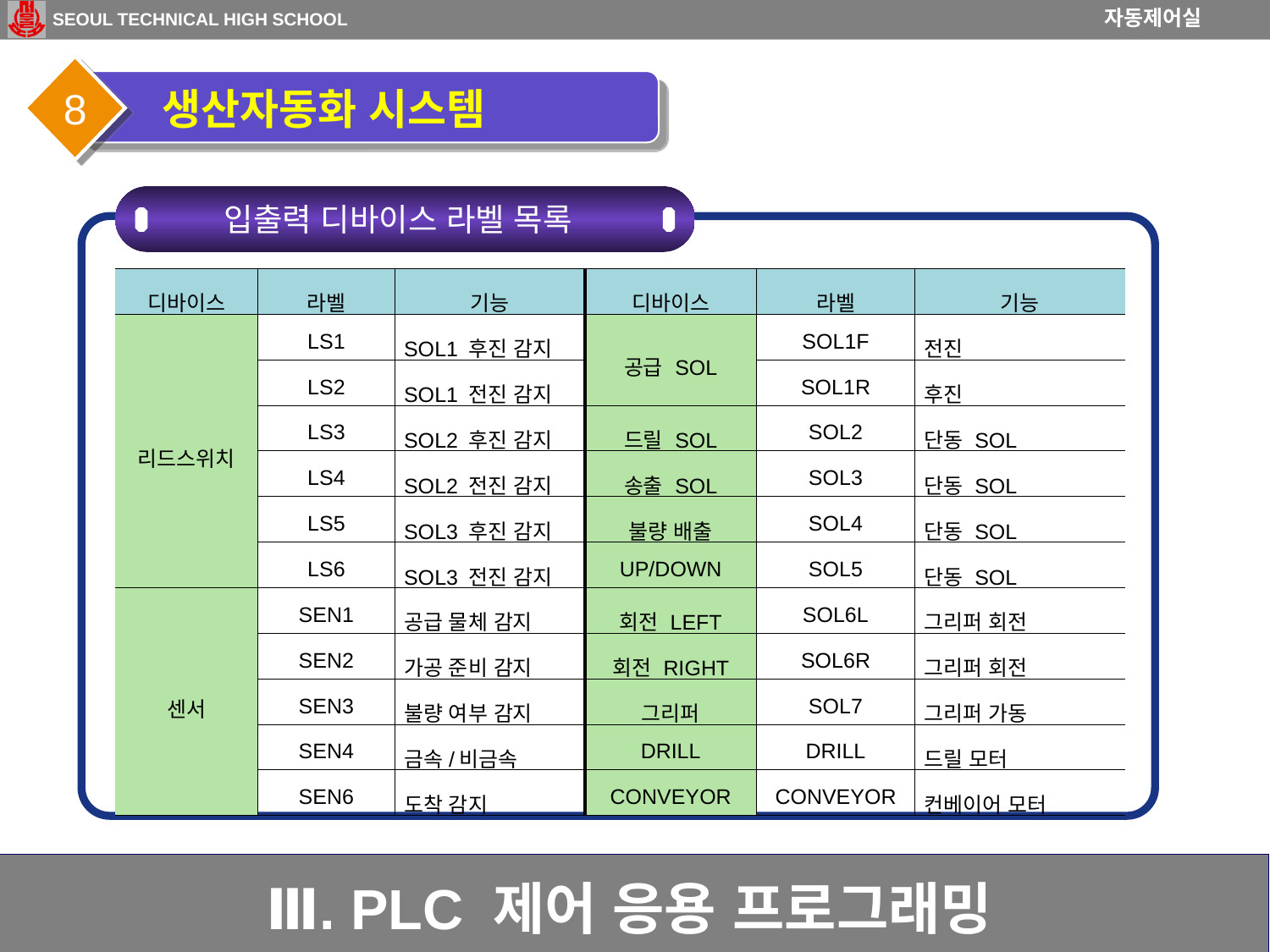

8

   생산자동화 시스템

입출력 디바이스 라벨 목록

| 디바이스 | 라벨 | 기능 | 디바이스 | 라벨 | 기능 |
| --- | --- | --- | --- | --- | --- |
| 리드스위치 | LS1 | SOL1 후진 감지 | 공급 SOL | SOL1F | 전진 |
|  | LS2 | SOL1 전진 감지 |  | SOL1R | 후진 |
|  | LS3 | SOL2 후진 감지 | 드릴 SOL | SOL2 | 단동 SOL |
|  | LS4 | SOL2 전진 감지 | 송출 SOL | SOL3 | 단동 SOL |
|  | LS5 | SOL3 후진 감지 | 불량 배출 | SOL4 | 단동 SOL |
|  | LS6 | SOL3 전진 감지 | UP/DOWN | SOL5 | 단동 SOL |
| 센서 | SEN1 | 공급 물체 감지 | 회전 LEFT | SOL6L | 그리퍼 회전 |
|  | SEN2 | 가공 준비 감지 | 회전 RIGHT | SOL6R | 그리퍼 회전 |
|  | SEN3 | 불량 여부 감지 | 그리퍼 | SOL7 | 그리퍼 가동 |
|  | SEN4 | 금속/비금속 | DRILL | DRILL | 드릴 모터 |
|  | SEN6 | 도착 감지 | CONVEYOR | CONVEYOR | 컨베이어 모터 |